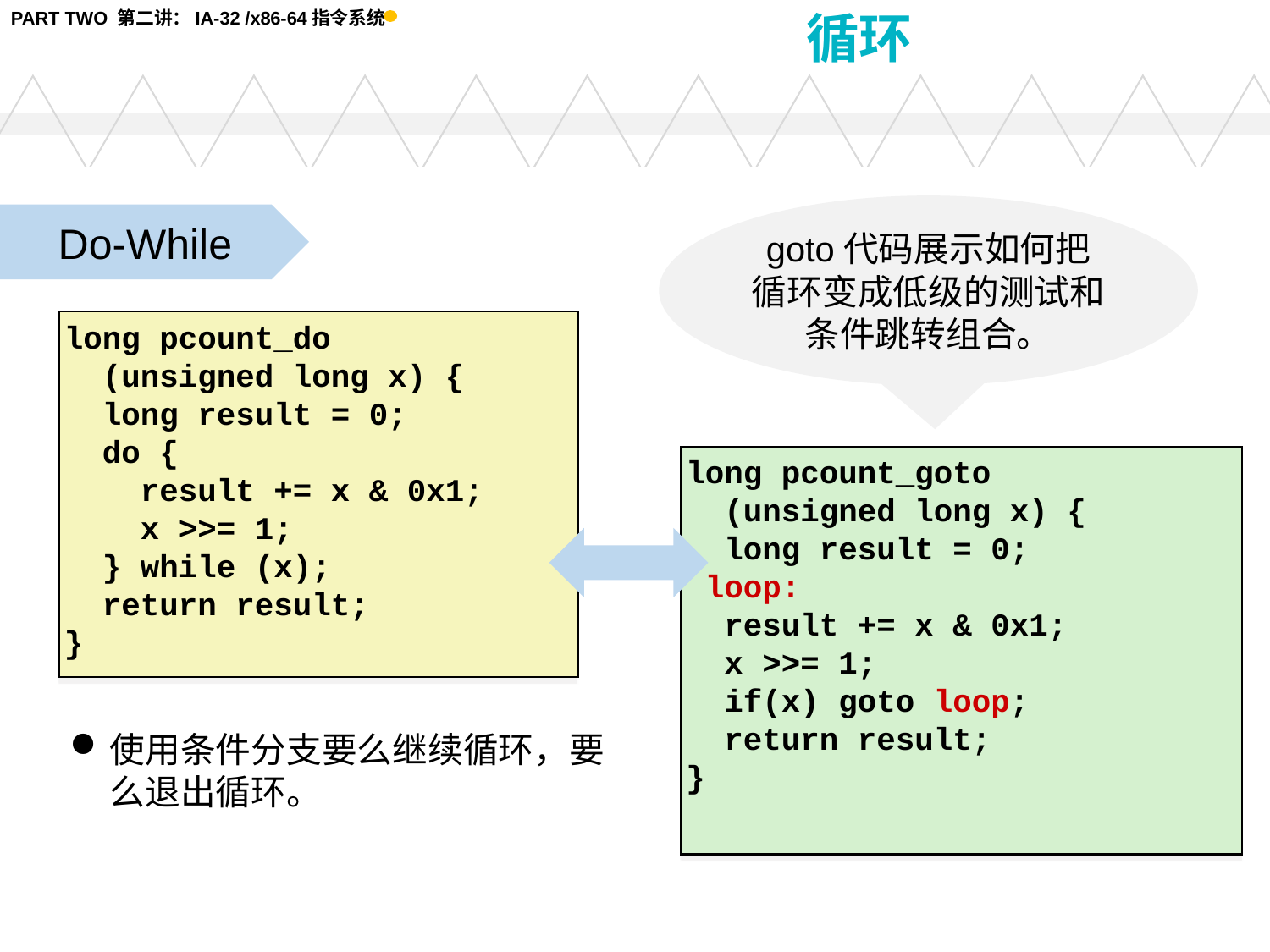

循环
PART TWO 第二讲：IA-32 /x86-64指令系统

goto代码展示如何把循环变成低级的测试和条件跳转组合。
Do-While
long pcount_do
  (unsigned long x) {
  long result = 0;
  do {
    result += x & 0x1;
    x >>= 1;
  } while (x);
  return result;
}
long pcount_goto
  (unsigned long x) {
  long result = 0;
 loop:
  result += x & 0x1;
  x >>= 1;
  if(x) goto loop;
  return result;
}

使用条件分支要么继续循环，要么退出循环。